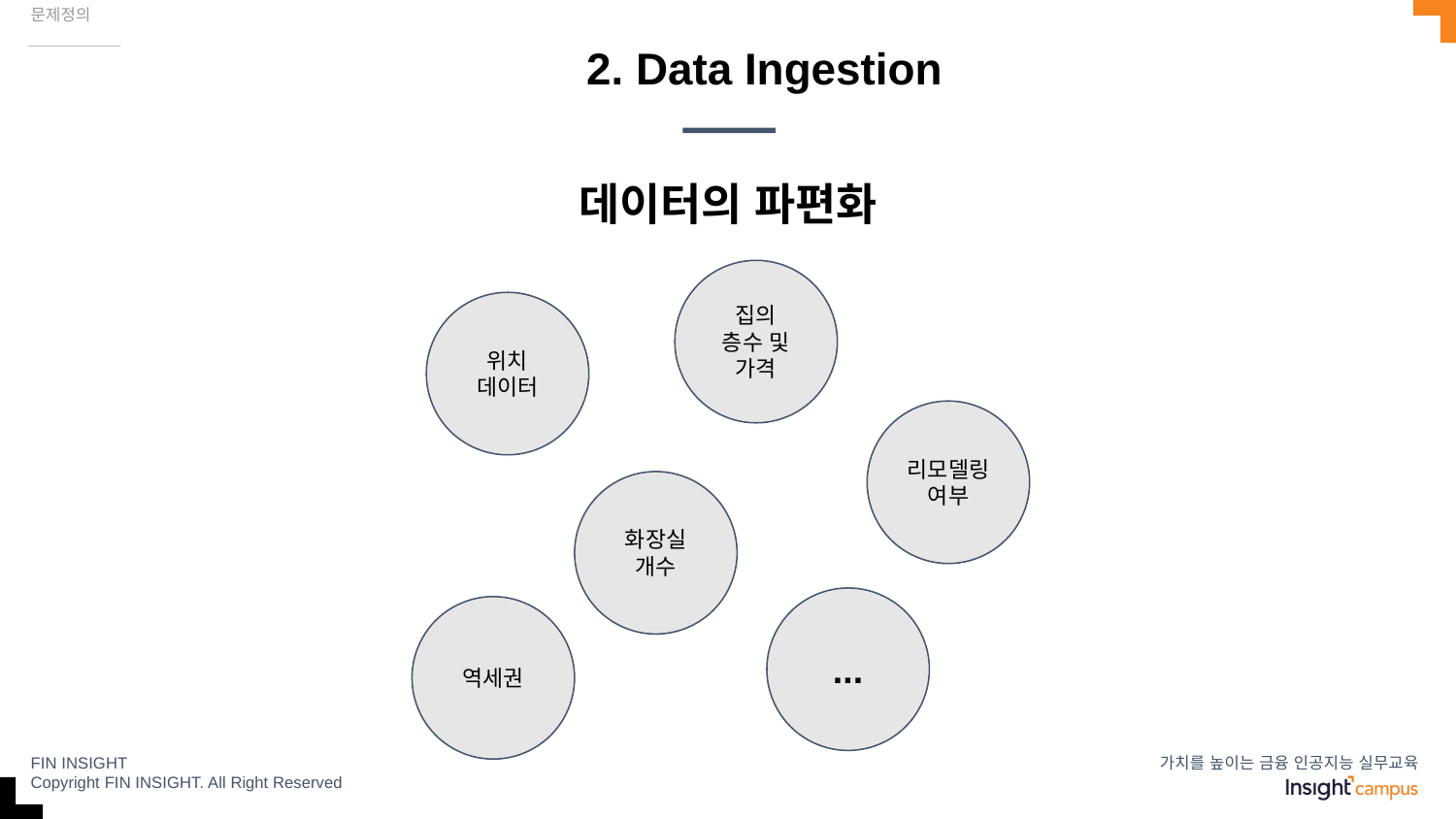

문제정의
# 2. Data Ingestion
데이터의 파편화
집의 층수 및 가격
위치 데이터
리모델링 여부
화장실 개수
...
역세권